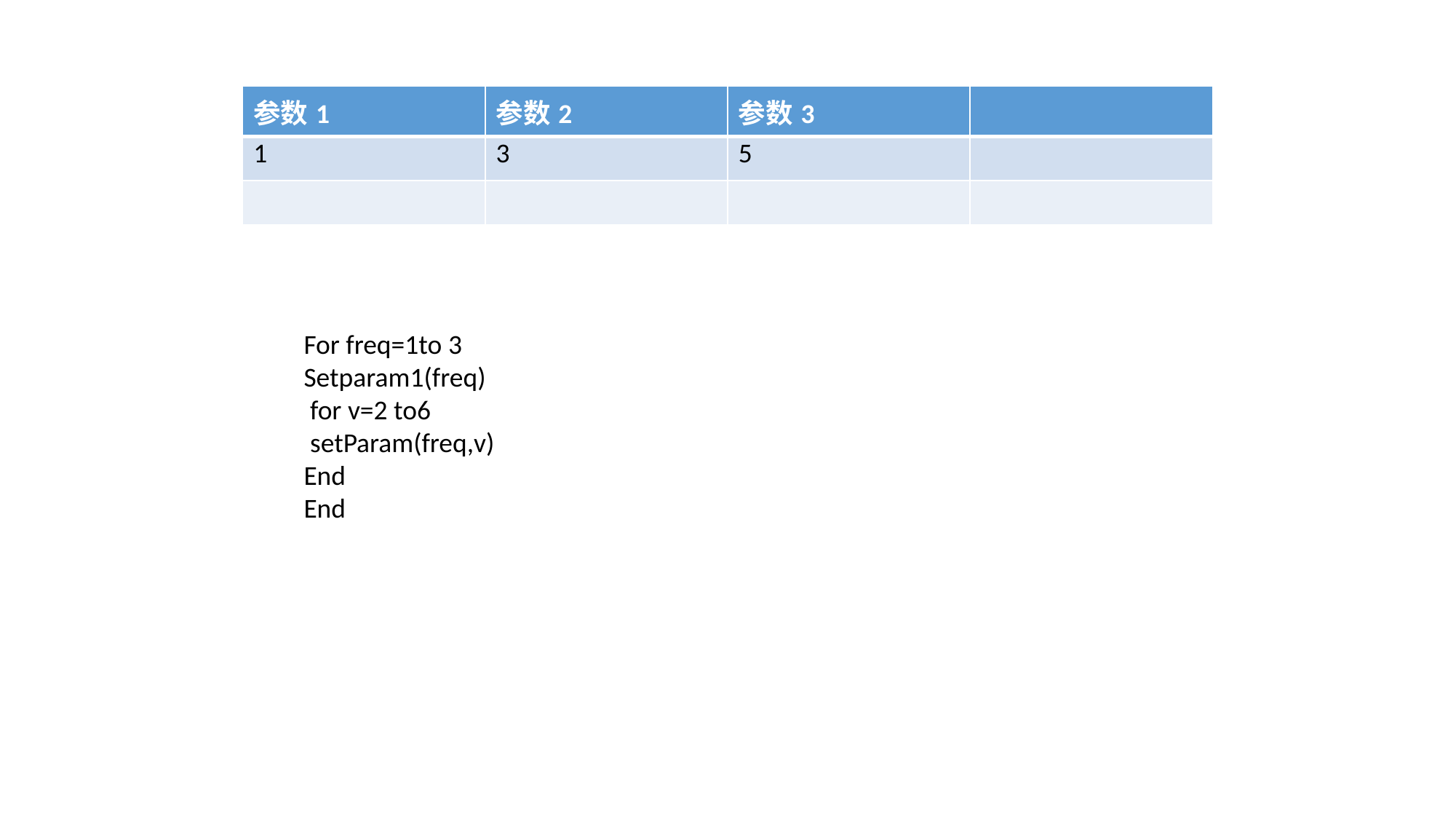

| 参数1 | 参数2 | 参数3 |  |
| --- | --- | --- | --- |
| 1 | 3 | 5 |  |
|  |  |  |  |
For freq=1to 3
Setparam1(freq)
 for v=2 to6
 setParam(freq,v)
End
End